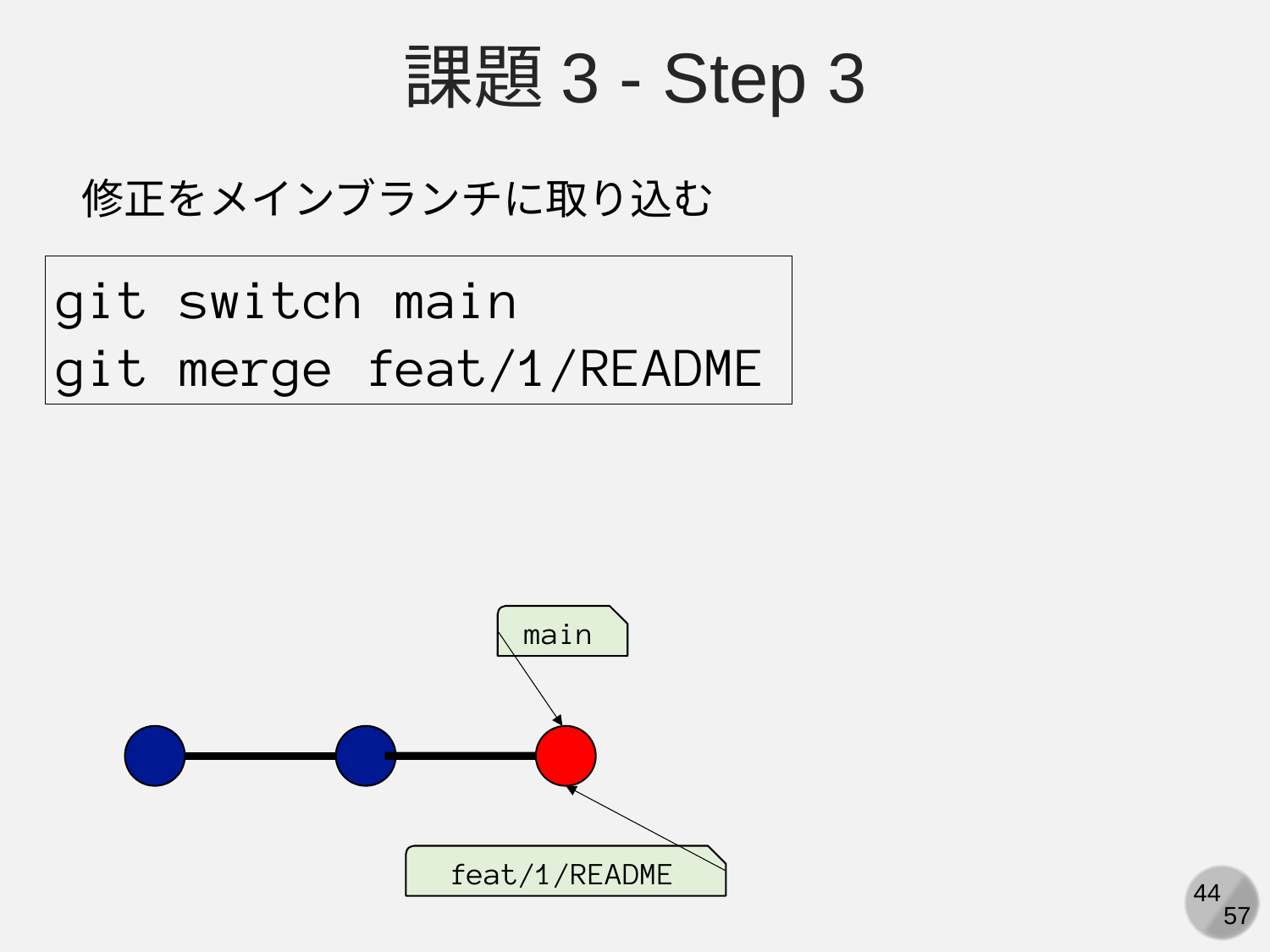

課題3 - Step 3
修正をメインブランチに取り込む
git switch main
git merge feat/1/README
main

feat/1/README